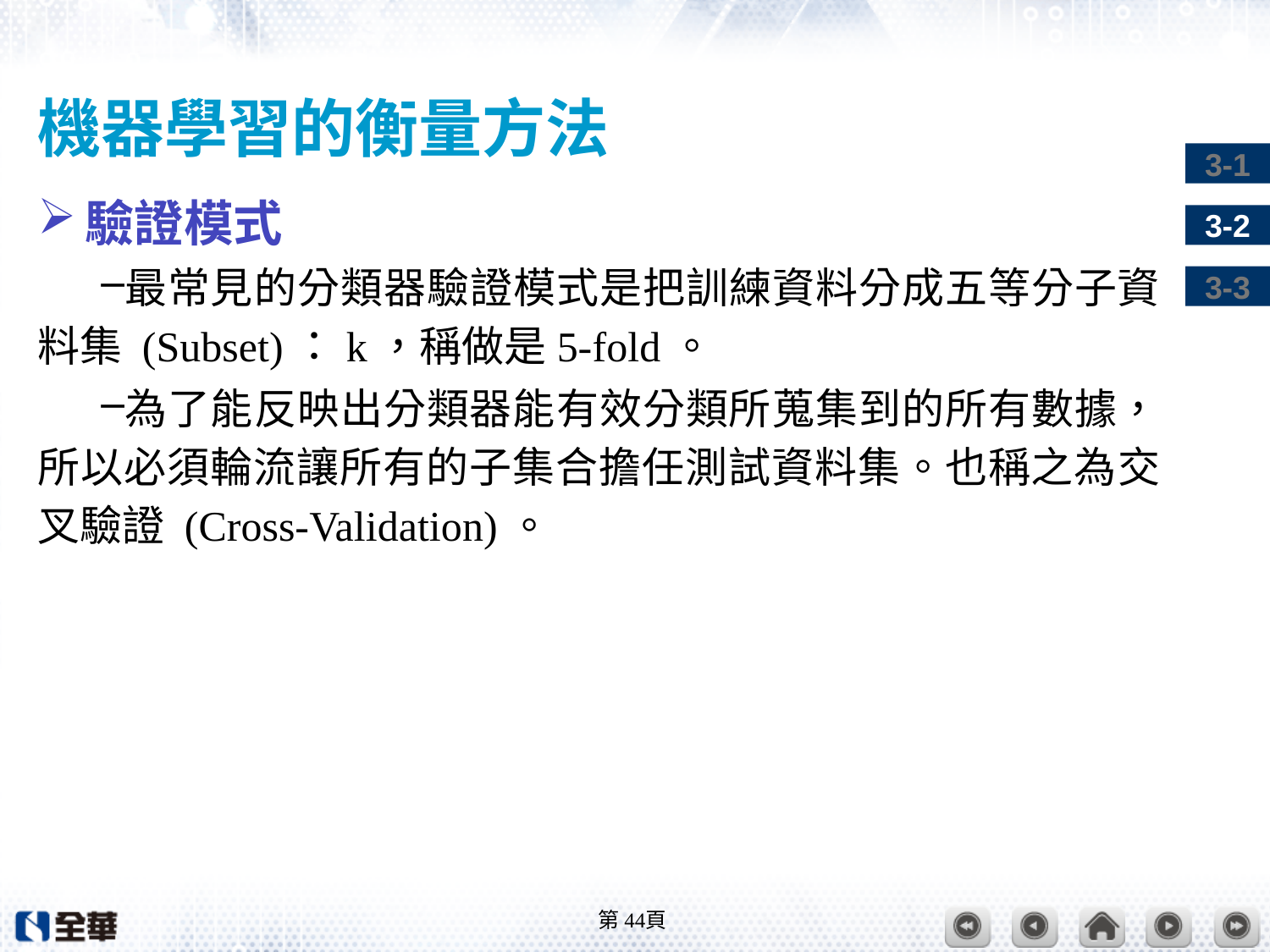

# 機器學習的衡量方法
驗證模式
最常見的分類器驗證模式是把訓練資料分成五等分子資料集 (Subset)：k，稱做是5-fold。
為了能反映出分類器能有效分類所蒐集到的所有數據，所以必須輪流讓所有的子集合擔任測試資料集。也稱之為交叉驗證 (Cross-Validation)。